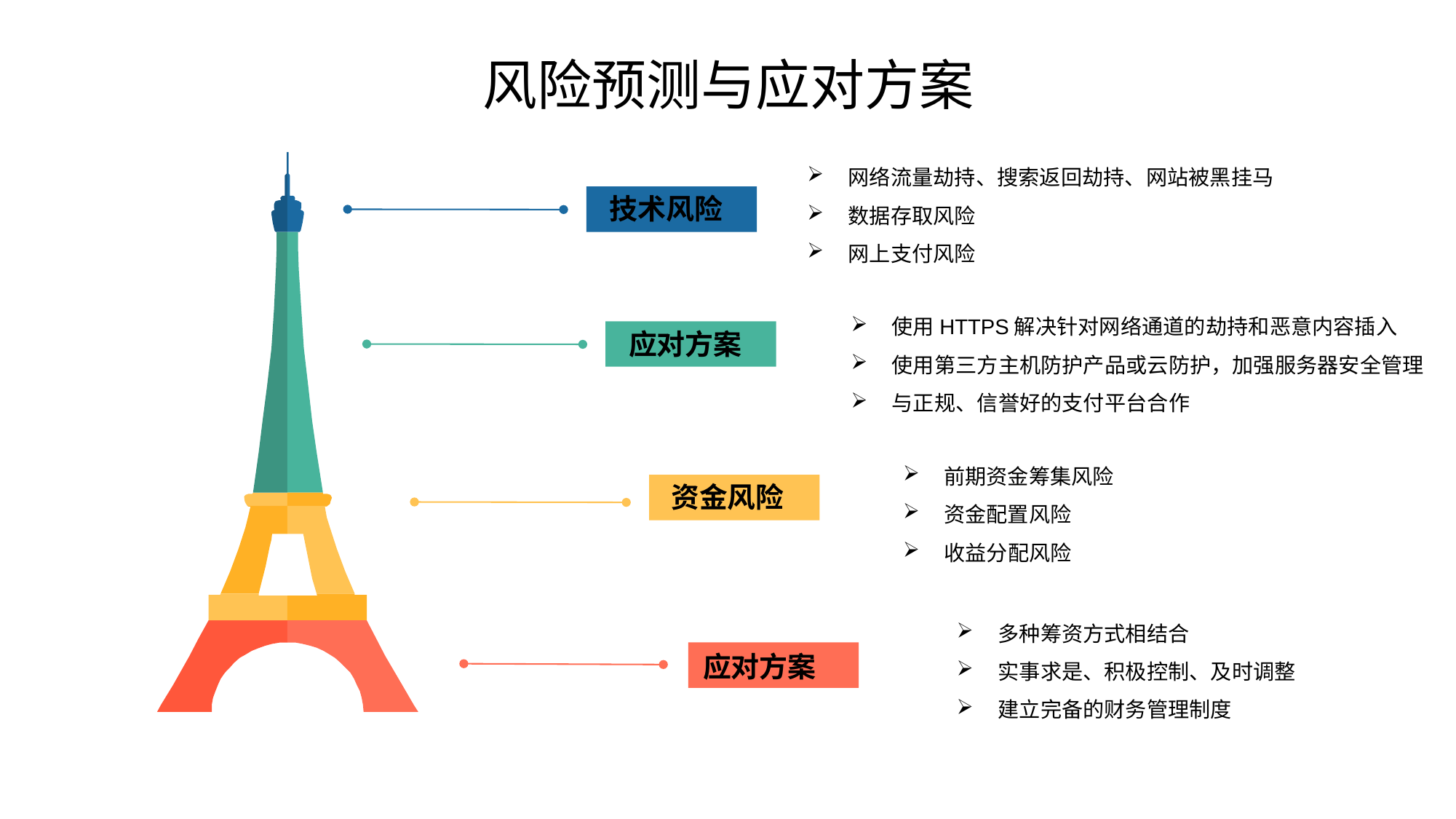

风险预测与应对方案

网络流量劫持、搜索返回劫持、网站被黑挂马
数据存取风险
网上支付风险
技术风险

使用HTTPS解决针对网络通道的劫持和恶意内容插入
使用第三方主机防护产品或云防护，加强服务器安全管理
与正规、信誉好的支付平台合作

应对方案
前期资金筹集风险
资金配置风险
收益分配风险
资金风险

多种筹资方式相结合
实事求是、积极控制、及时调整
建立完备的财务管理制度

应对方案